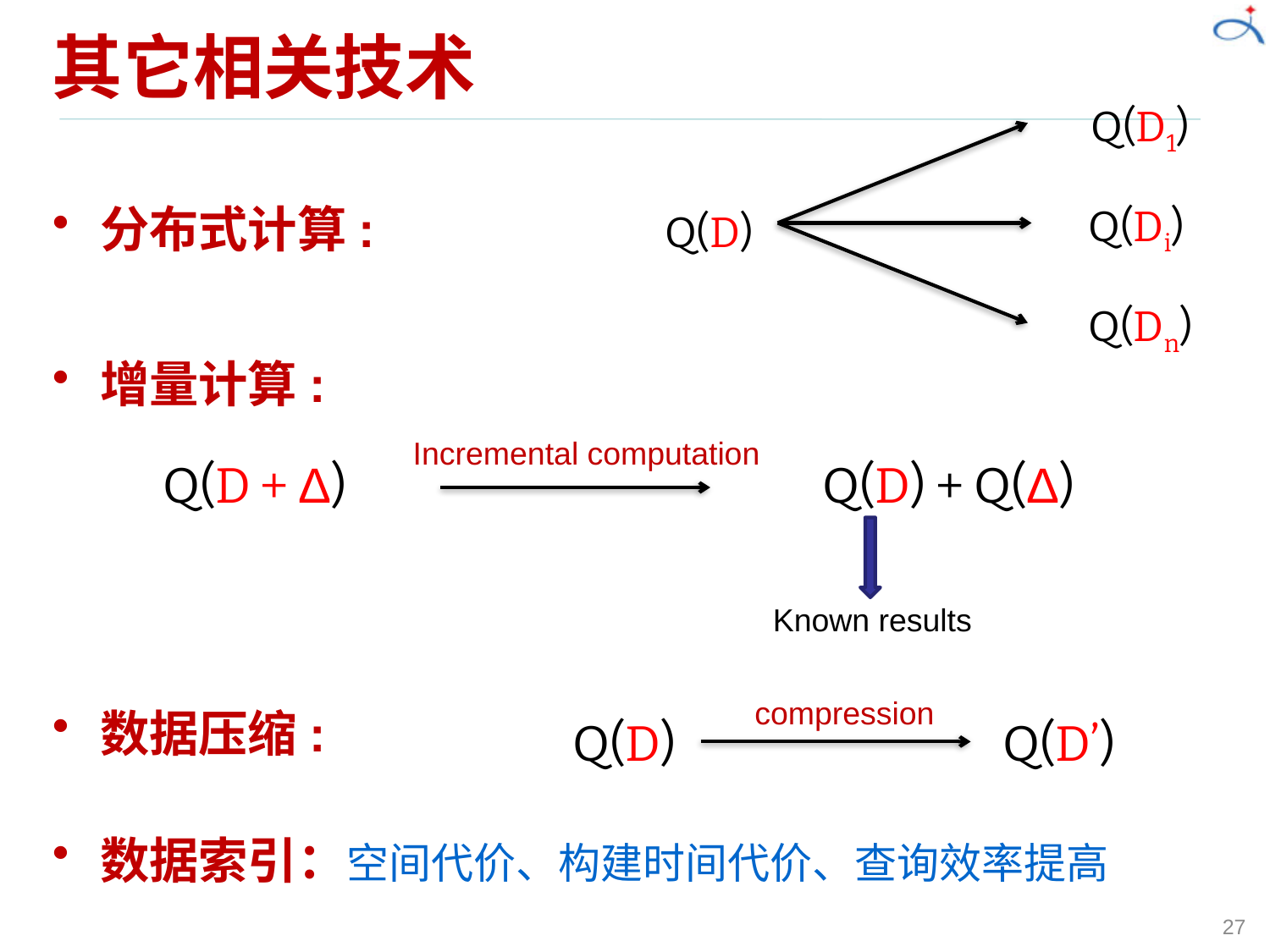

# 其它相关技术
Q(D1)
Q(Di)
Q(D)
Q(Dn)
分布式计算:

增量计算:
Incremental computation
Q(D + Δ)
Q(D) + Q(Δ)

Known results
compression
数据压缩:

Q(D)
Q(D’)
数据索引：空间代价、构建时间代价、查询效率提高
27